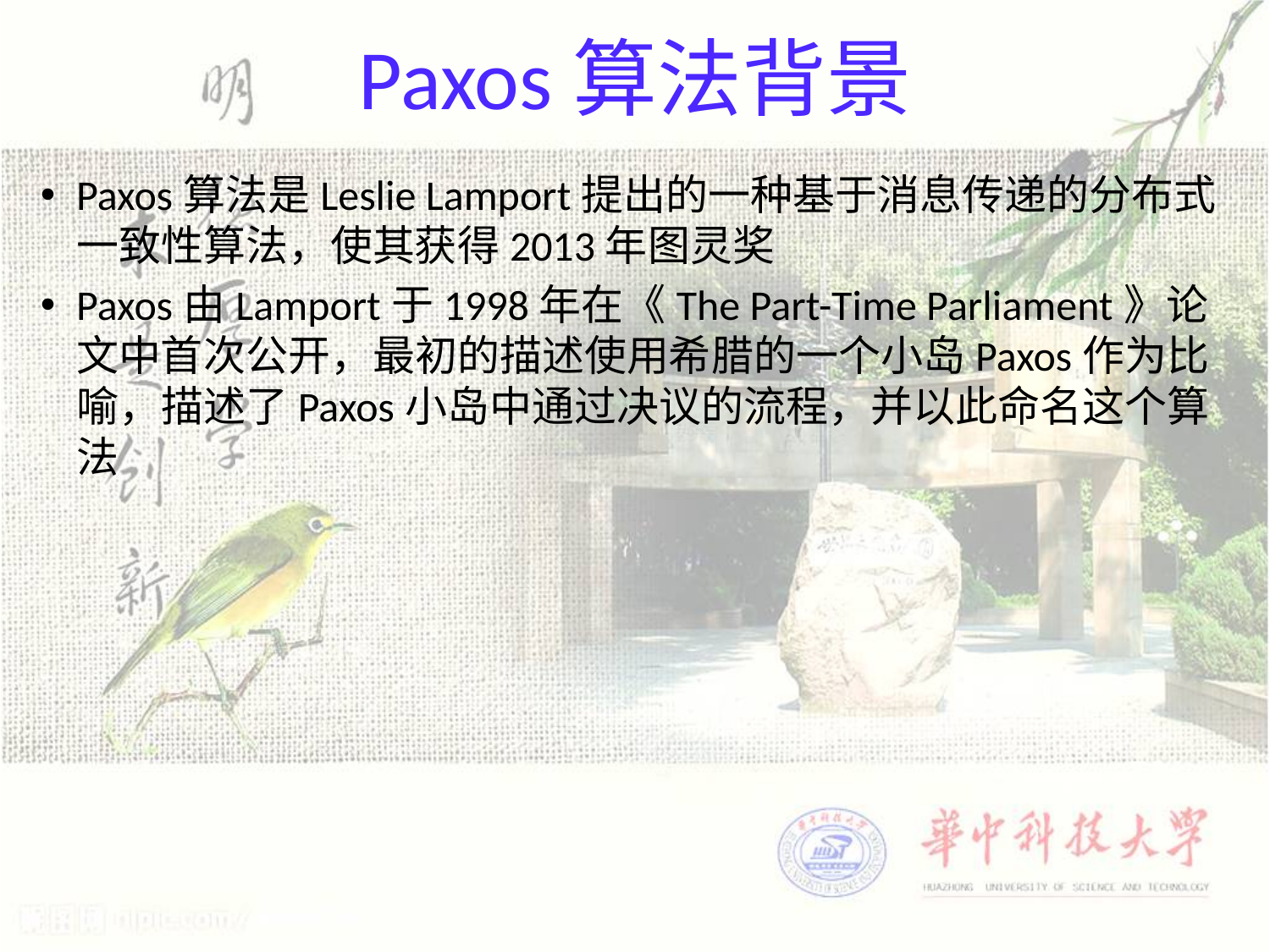

# Paxos算法背景
Paxos算法是Leslie Lamport提出的一种基于消息传递的分布式一致性算法，使其获得2013年图灵奖
Paxos由Lamport于1998年在《The Part-Time Parliament》论文中首次公开，最初的描述使用希腊的一个小岛Paxos作为比喻，描述了Paxos小岛中通过决议的流程，并以此命名这个算法